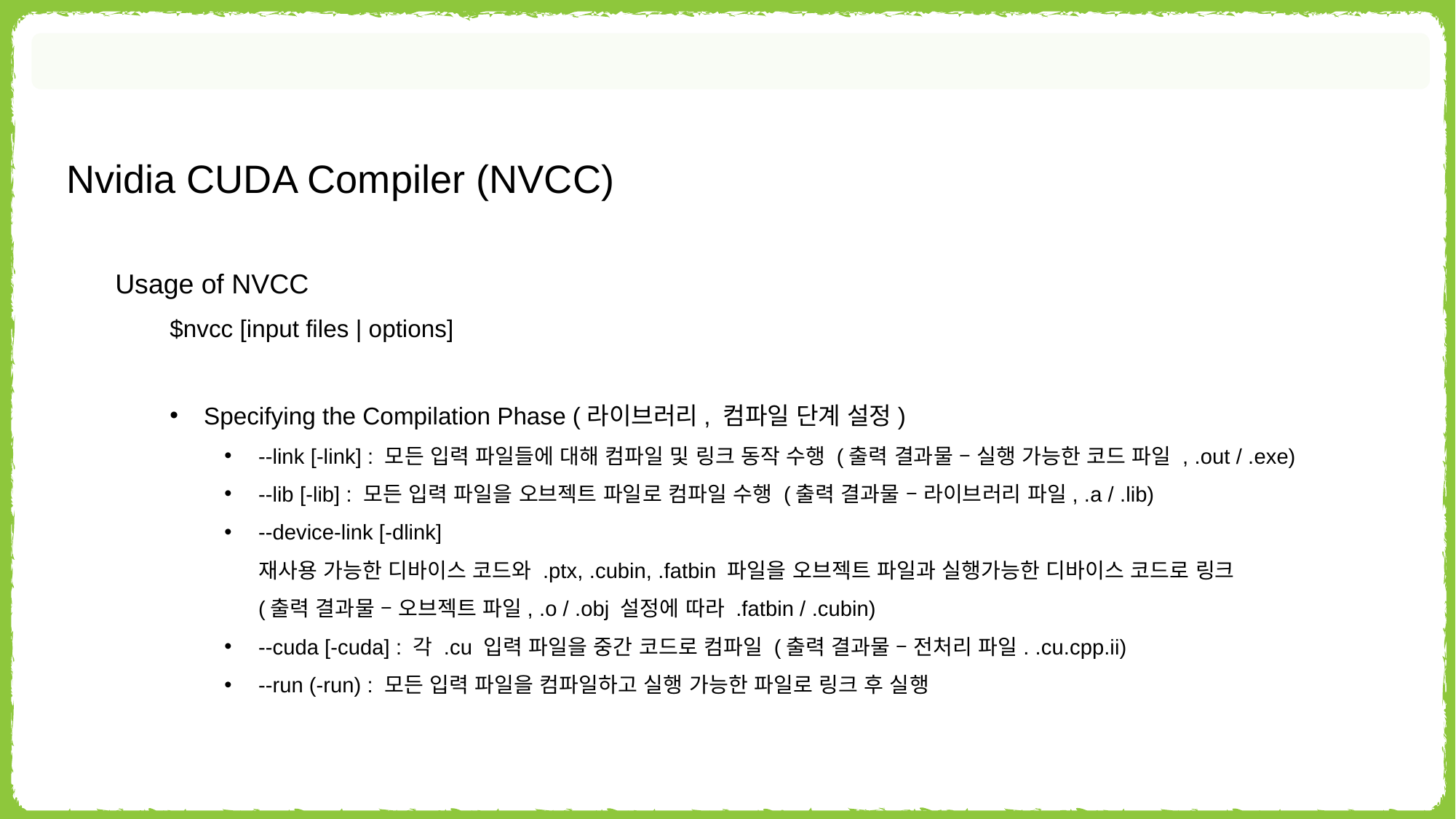

Nvidia CUDA Compiler (NVCC)
Usage of NVCC
$nvcc [input files | options]

Specifying the Compilation Phase (라이브러리, 컴파일 단계 설정)
--link [-link] : 모든 입력 파일들에 대해 컴파일 및 링크 동작 수행 (출력 결과물 – 실행 가능한 코드 파일 , .out / .exe)
--lib [-lib] : 모든 입력 파일을 오브젝트 파일로 컴파일 수행 (출력 결과물 – 라이브러리 파일, .a / .lib)
--device-link [-dlink]
재사용 가능한 디바이스 코드와 .ptx, .cubin, .fatbin 파일을 오브젝트 파일과 실행가능한 디바이스 코드로 링크
(출력 결과물 – 오브젝트 파일, .o / .obj 설정에 따라 .fatbin / .cubin)
--cuda [-cuda] : 각 .cu 입력 파일을 중간 코드로 컴파일 (출력 결과물 – 전처리 파일. .cu.cpp.ii)
--run (-run) : 모든 입력 파일을 컴파일하고 실행 가능한 파일로 링크 후 실행